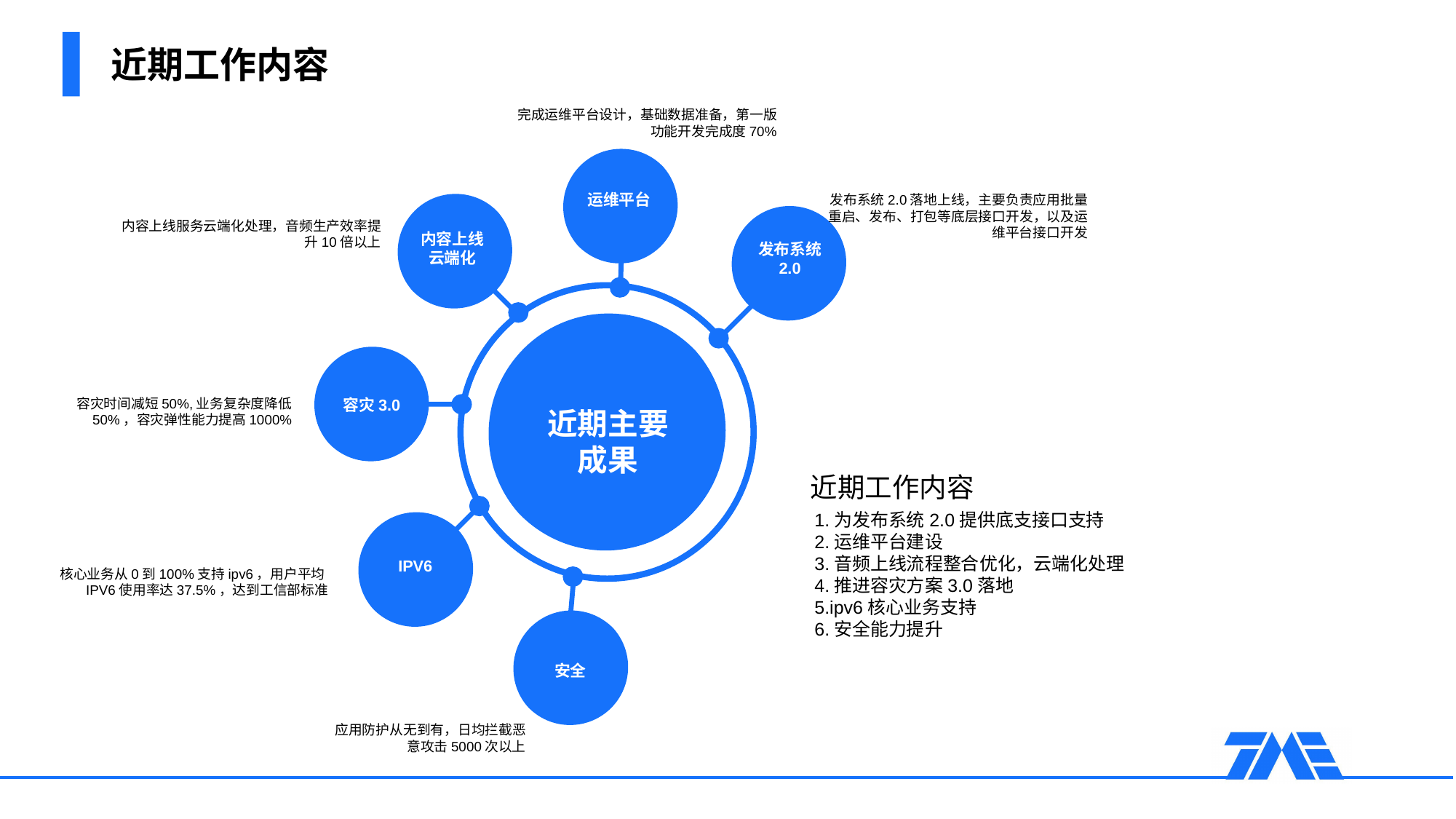

# 近期工作内容
完成运维平台设计，基础数据准备，第一版功能开发完成度70%

运维平台
发布系统2.0落地上线，主要负责应用批量重启、发布、打包等底层接口开发，以及运维平台接口开发

内容上线服务云端化处理，音频生产效率提升10倍以上
内容上线
云端化
发布系统
2.0

容灾时间减短50%,业务复杂度降低50%，容灾弹性能力提高1000%
容灾3.0

近期主要成果

近期工作内容
1.为发布系统2.0提供底支接口支持
2.运维平台建设
3.音频上线流程整合优化，云端化处理
4.推进容灾方案3.0落地
5.ipv6核心业务支持
6.安全能力提升

IPV6
核心业务从0到100%支持ipv6，用户平均IPV6使用率达37.5%，达到工信部标准

安全
应用防护从无到有，日均拦截恶意攻击5000次以上